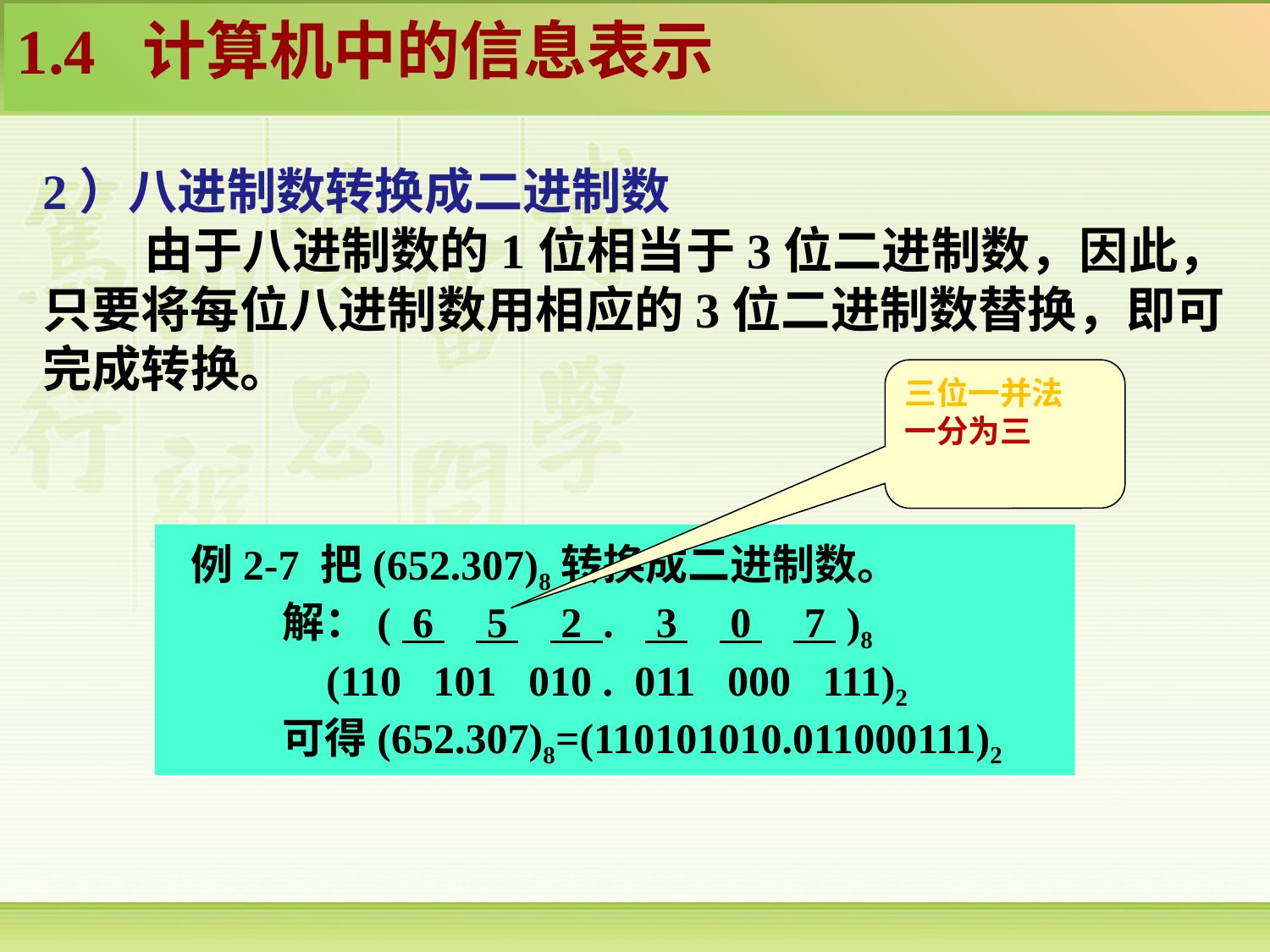

1.4  计算机中的信息表示
2）八进制数转换成二进制数
        由于八进制数的1位相当于3位二进制数，因此，只要将每位八进制数用相应的3位二进制数替换，即可完成转换。
三位一并法
一分为三
 例2-7 把(652.307)8转换成二进制数。
           解：(  6     5     2  .    3     0     7  )8
               (110   101   010 .  011   000   111)2
           可得(652.307)8=(110101010.011000111)2

62